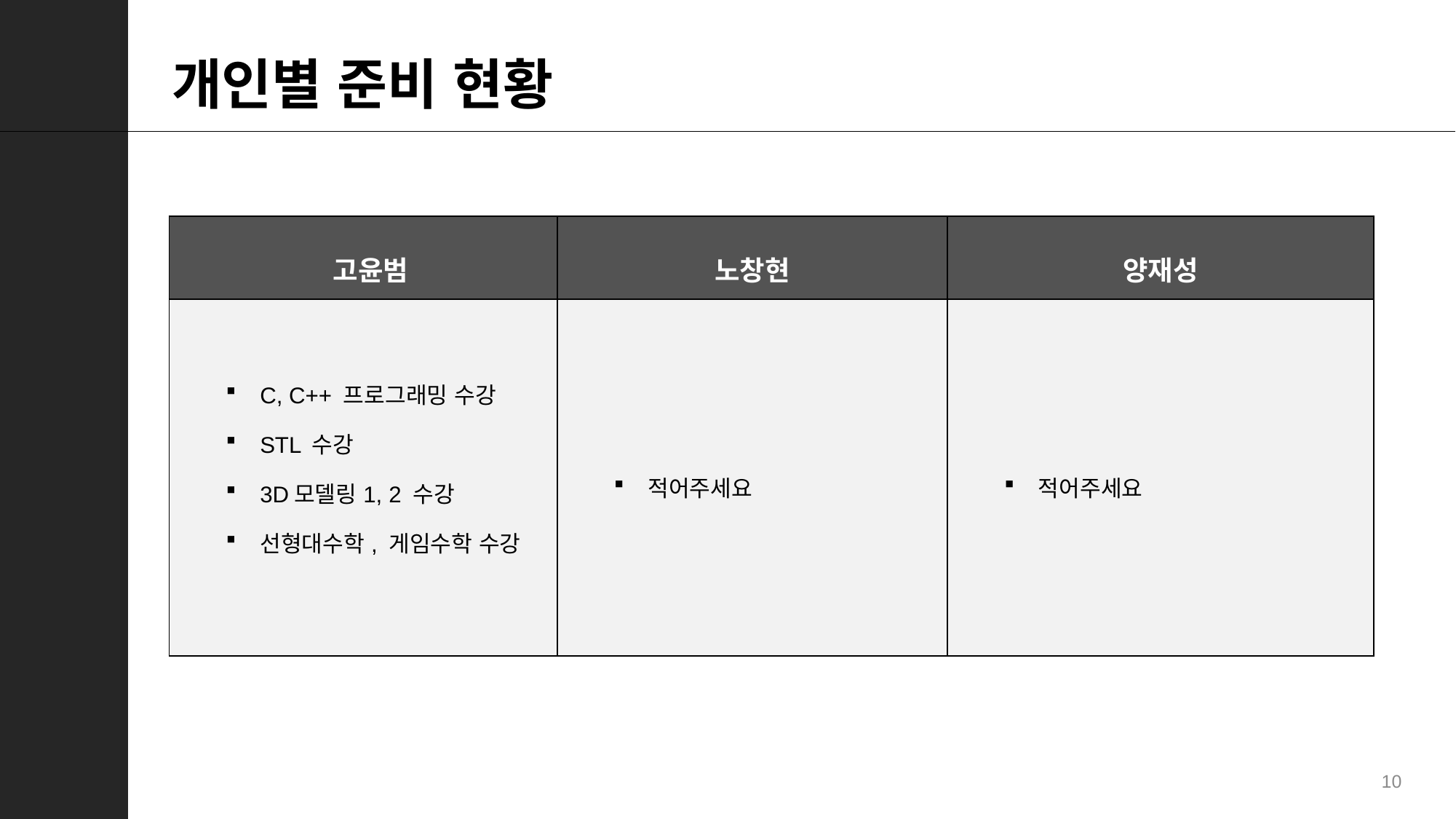

# 개인별 준비 현황
| 고윤범 | 노창현 | 양재성 |
| --- | --- | --- |
| C, C++ 프로그래밍 수강 STL 수강 3D모델링1, 2 수강 선형대수학, 게임수학 수강 | 적어주세요 | 적어주세요 |
10